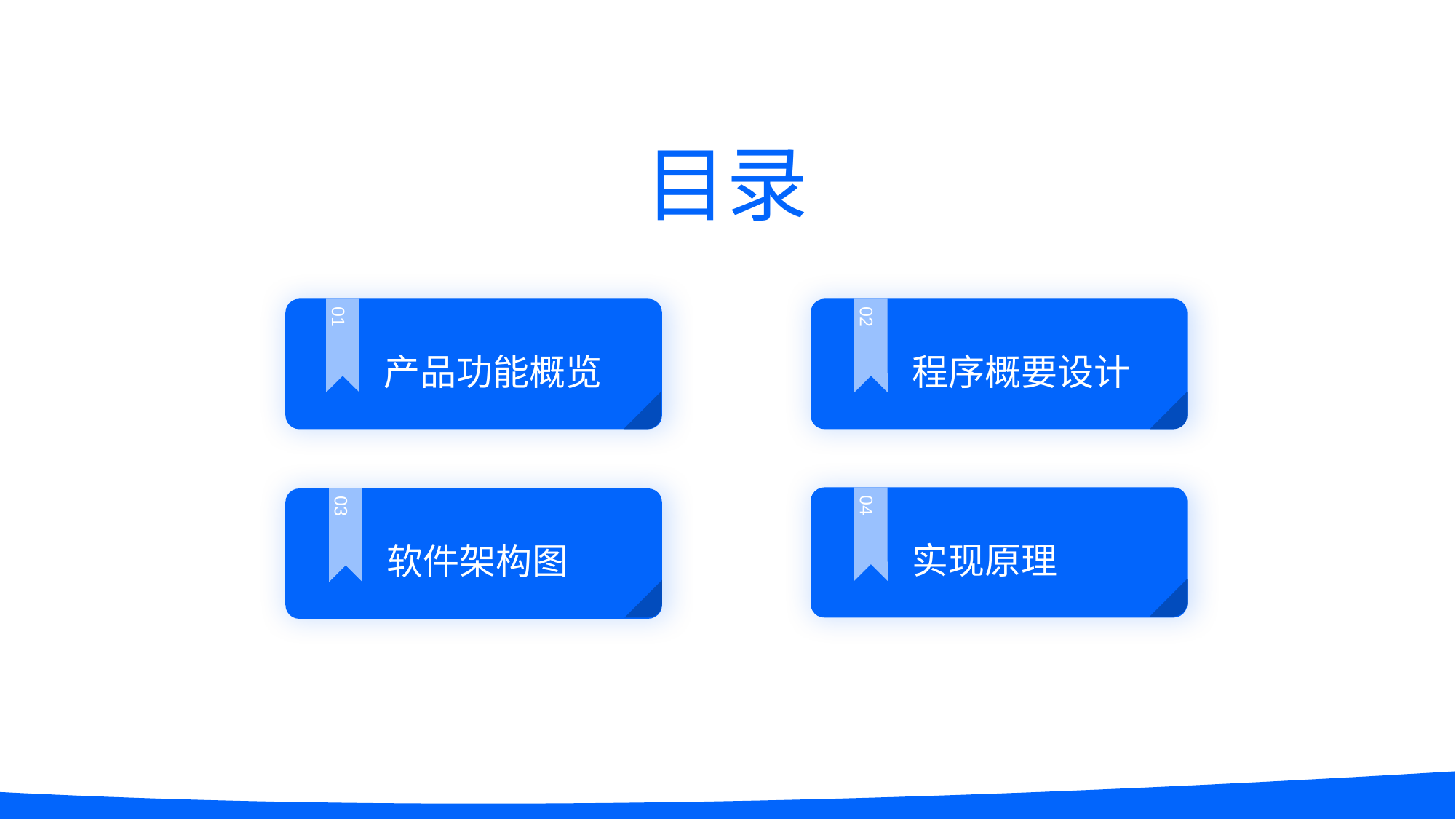

目录

01
02
产品功能概览
程序概要设计

04
03
实现原理
软件架构图